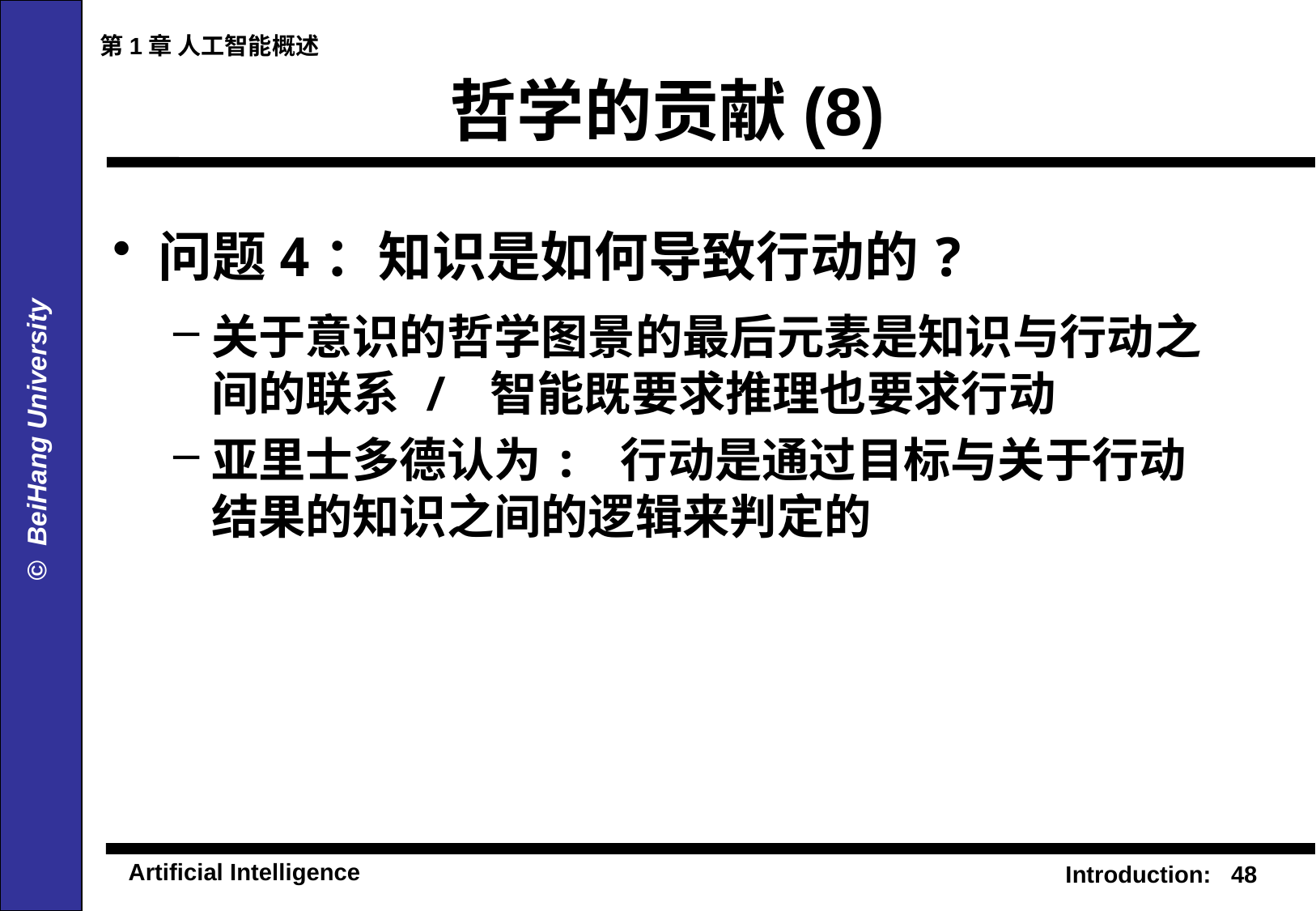

第1章 人工智能概述
# 哲学的贡献(8)
问题4：知识是如何导致行动的?
关于意识的哲学图景的最后元素是知识与行动之间的联系 / 智能既要求推理也要求行动
亚里士多德认为: 行动是通过目标与关于行动结果的知识之间的逻辑来判定的